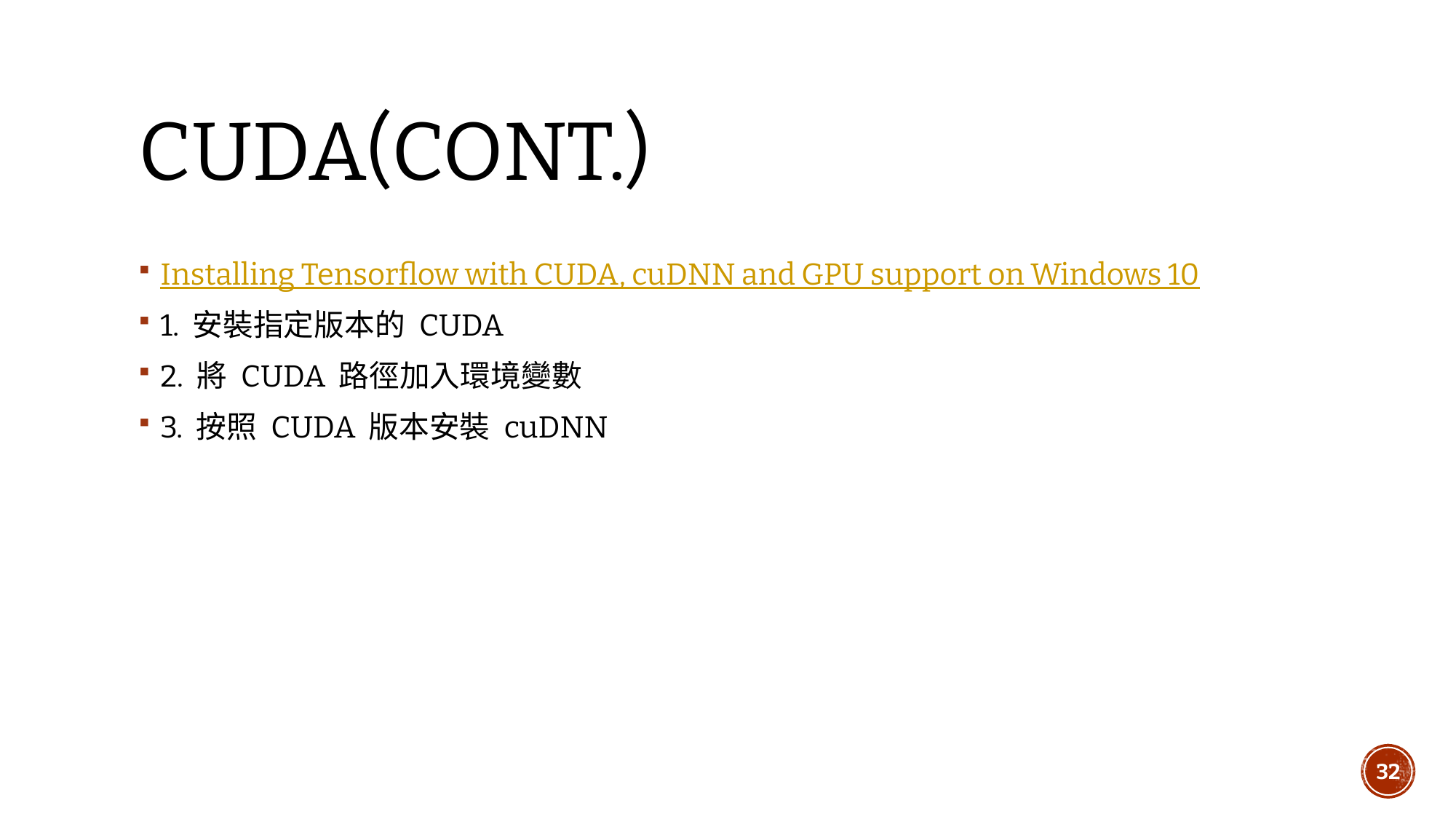

# CUDA(CONT.)
Installing Tensorflow with CUDA, cuDNN and GPU support on Windows 10
1. 安裝指定版本的 CUDA
2. 將 CUDA 路徑加入環境變數
3. 按照 CUDA 版本安裝 cuDNN
32